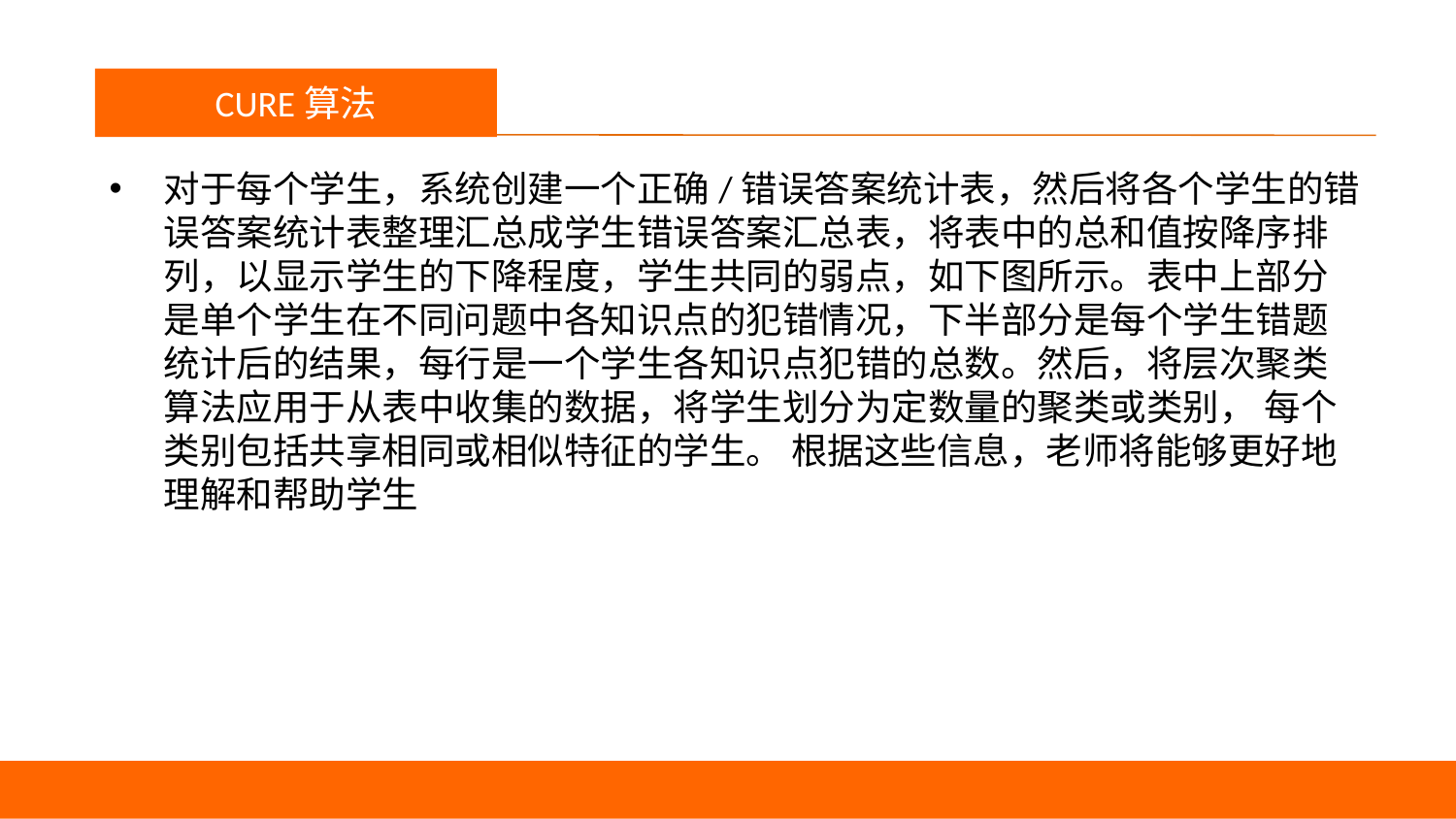

议程
CURE算法

对于每个学生，系统创建一个正确/错误答案统计表，然后将各个学生的错误答案统计表整理汇总成学生错误答案汇总表，将表中的总和值按降序排列，以显示学生的下降程度，学生共同的弱点，如下图所示。表中上部分是单个学生在不同问题中各知识点的犯错情况，下半部分是每个学生错题统计后的结果，每行是一个学生各知识点犯错的总数。然后，将层次聚类算法应用于从表中收集的数据，将学生划分为定数量的聚类或类别， 每个类别包括共享相同或相似特征的学生。 根据这些信息，老师将能够更好地理解和帮助学生